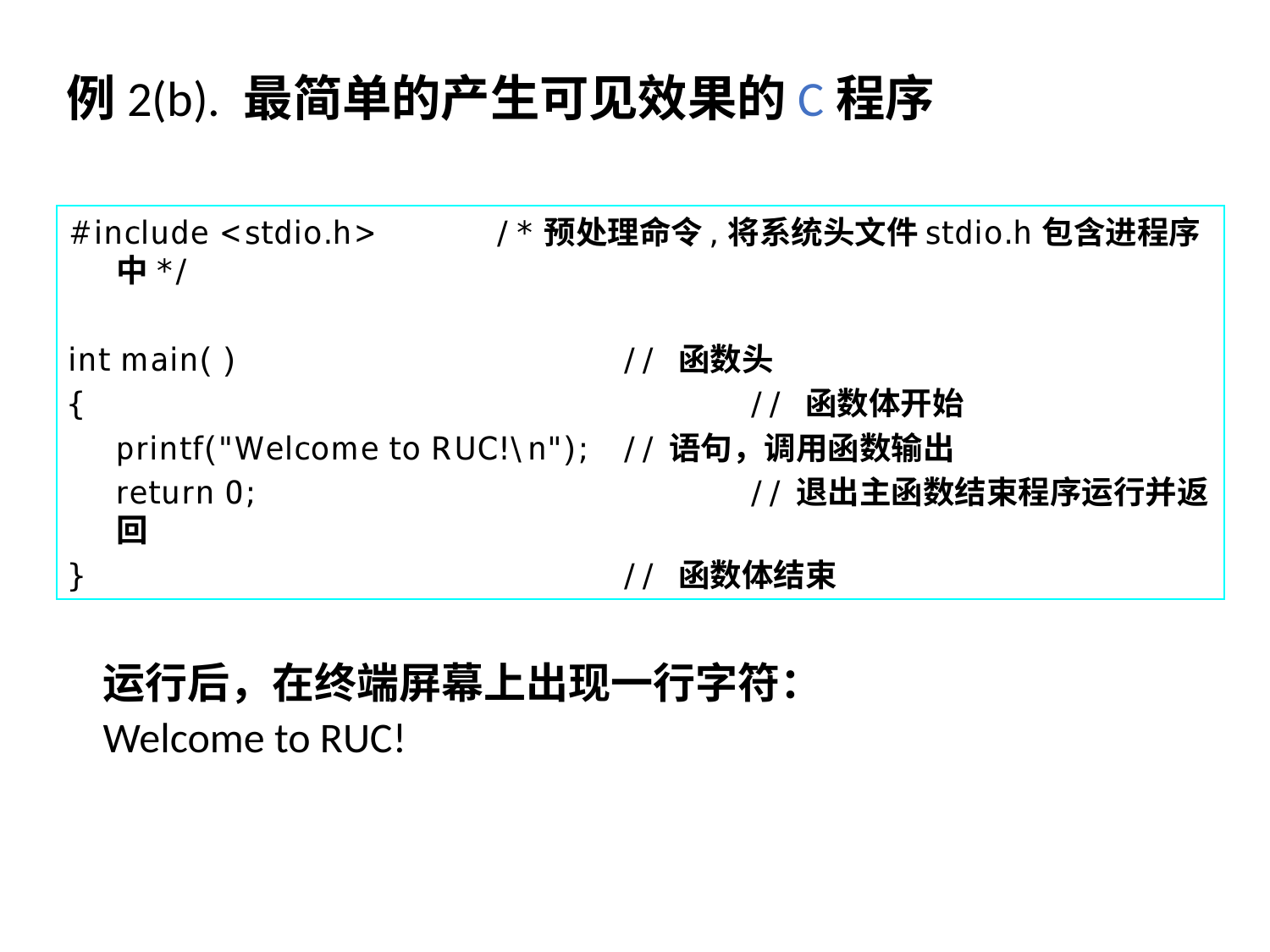

例2(b). 最简单的产生可见效果的C程序
#include <stdio.h>	/*预处理命令,将系统头文件stdio.h包含进程序中*/

int main( )				// 函数头
{						// 函数体开始
	printf("Welcome to RUC!\n");  	//语句，调用函数输出
	return 0;				//退出主函数结束程序运行并返回
}					// 函数体结束
运行后，在终端屏幕上出现一行字符：
Welcome to RUC!